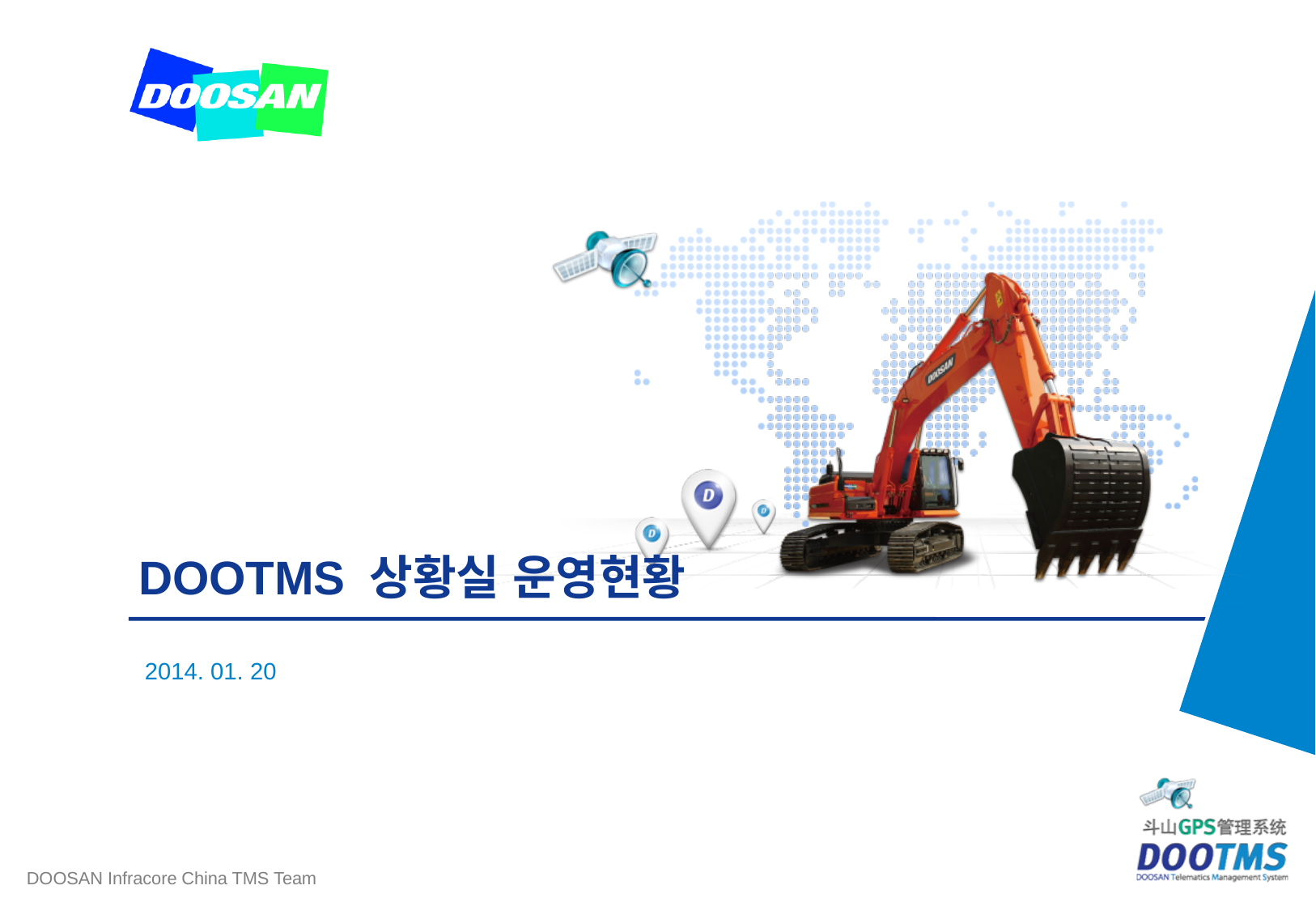

# DOOTMS 상황실 운영현황
2014. 01. 20
DOOSAN Infracore China TMS Team